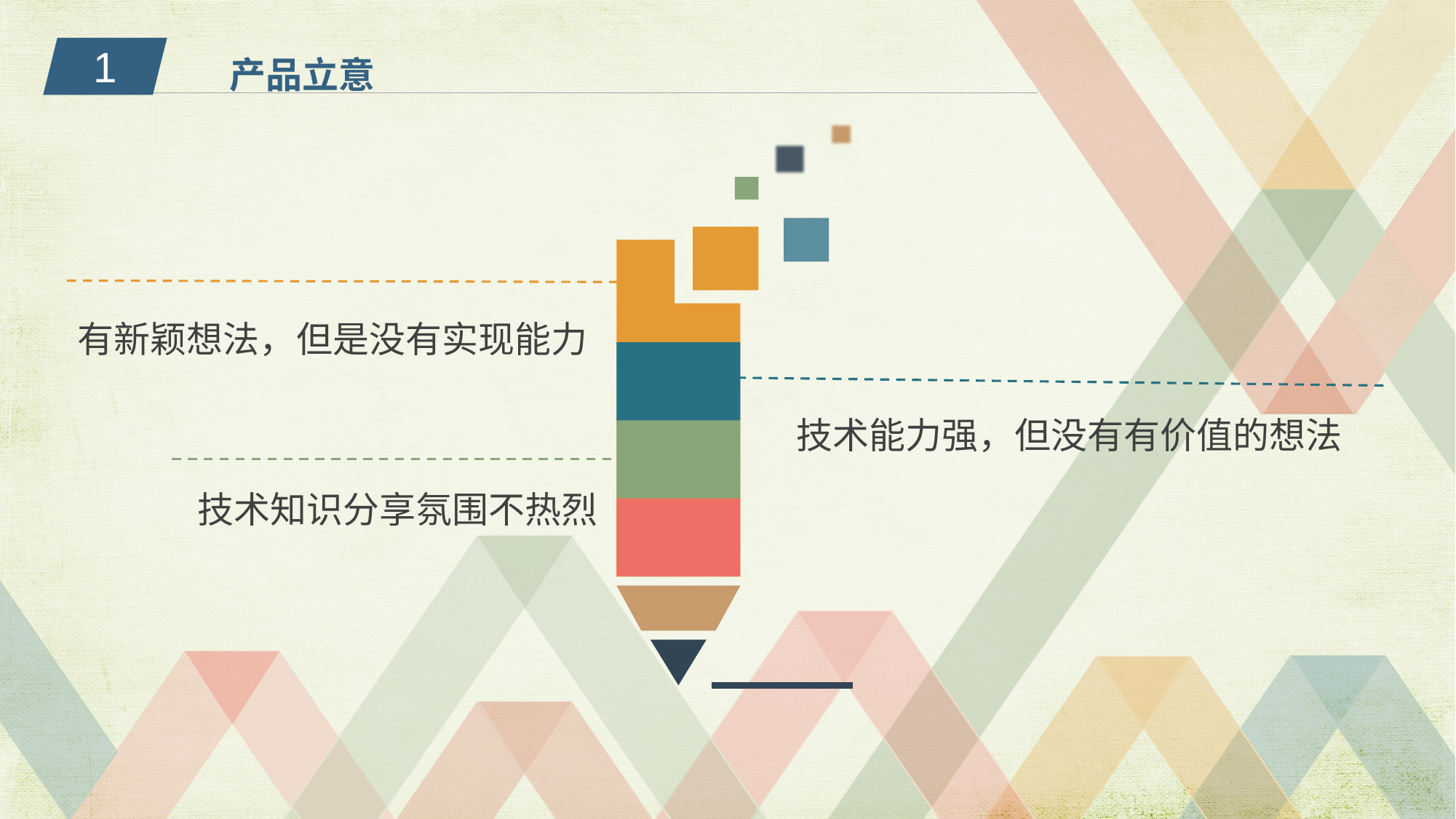

产品立意
1

有新颖想法，但是没有实现能力

技术能力强，但没有有价值的想法
技术知识分享氛围不热烈